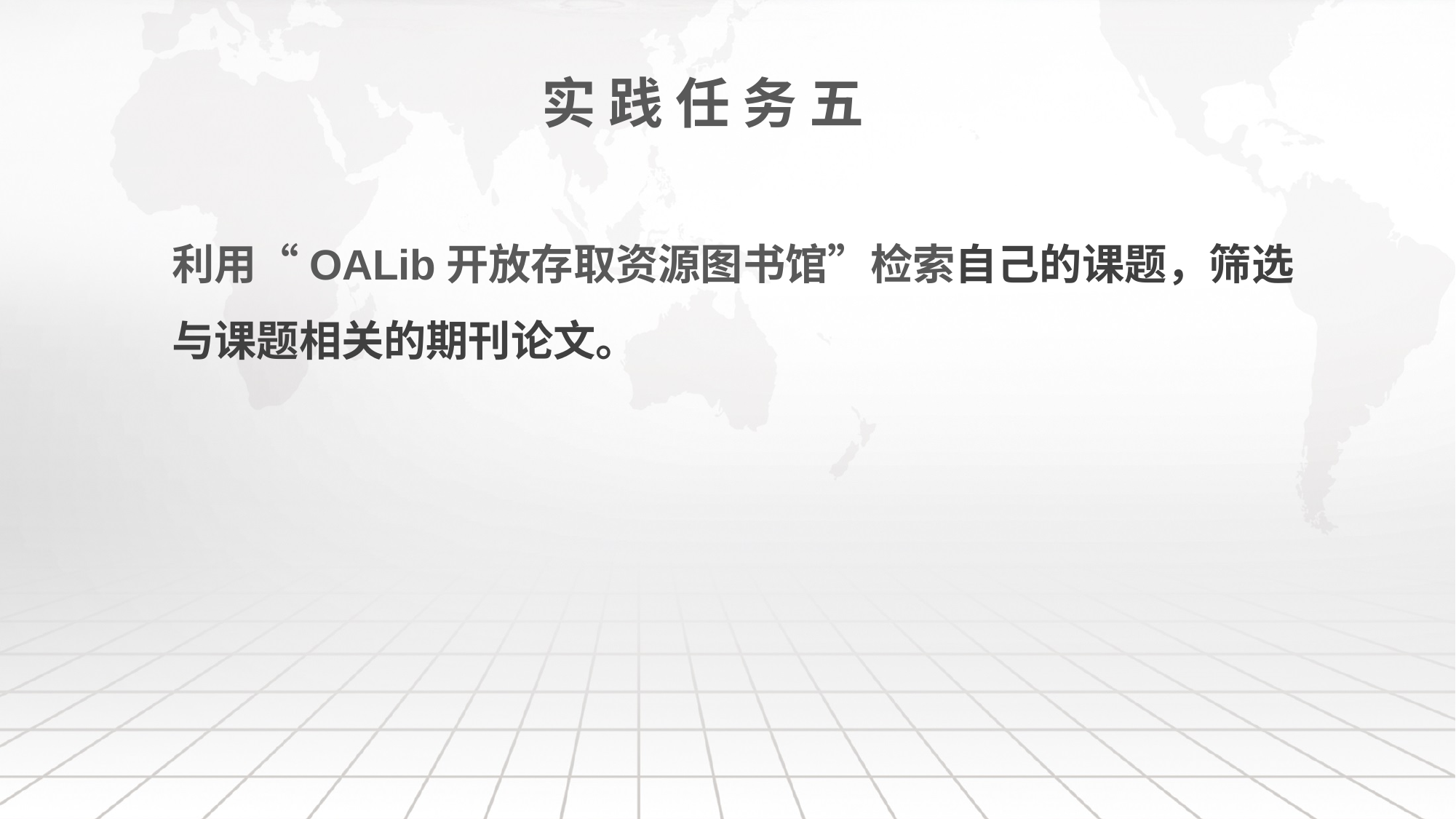

# 实 践 任 务 五
利用“OALib开放存取资源图书馆”检索自己的课题，筛选与课题相关的期刊论文。